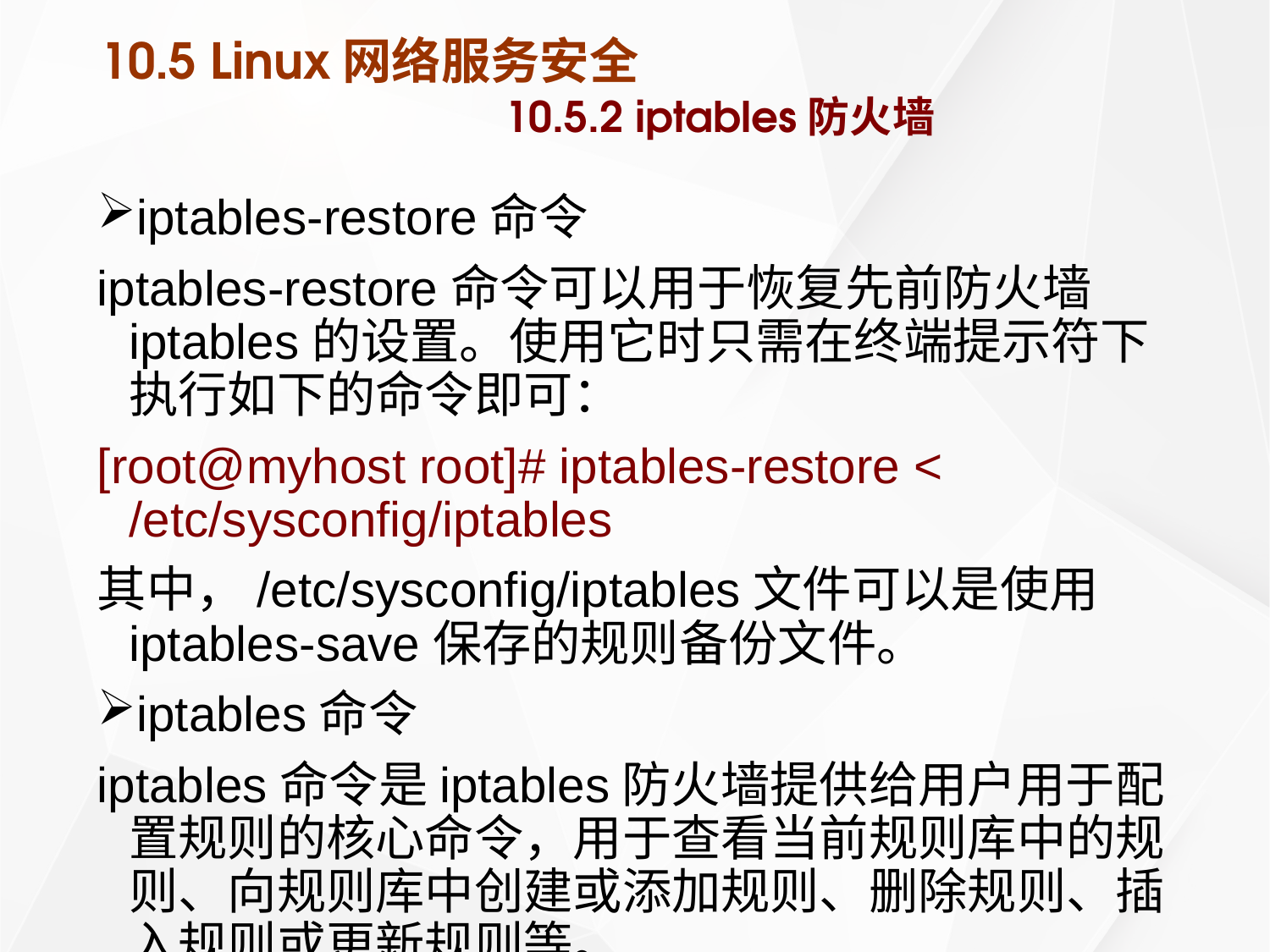

# 10.5 Linux网络服务安全 10.5.2 iptables防火墙
iptables-restore命令
iptables-restore命令可以用于恢复先前防火墙iptables的设置。使用它时只需在终端提示符下执行如下的命令即可：
[root@myhost root]# iptables-restore < /etc/sysconfig/iptables
其中，/etc/sysconfig/iptables文件可以是使用iptables-save保存的规则备份文件。
iptables命令
iptables命令是iptables防火墙提供给用户用于配置规则的核心命令，用于查看当前规则库中的规则、向规则库中创建或添加规则、删除规则、插入规则或更新规则等。
例如，在终端提示符下输入如下命令，可以清除当前iptables中的所有规则：
[root@myhost root]# iptables -F